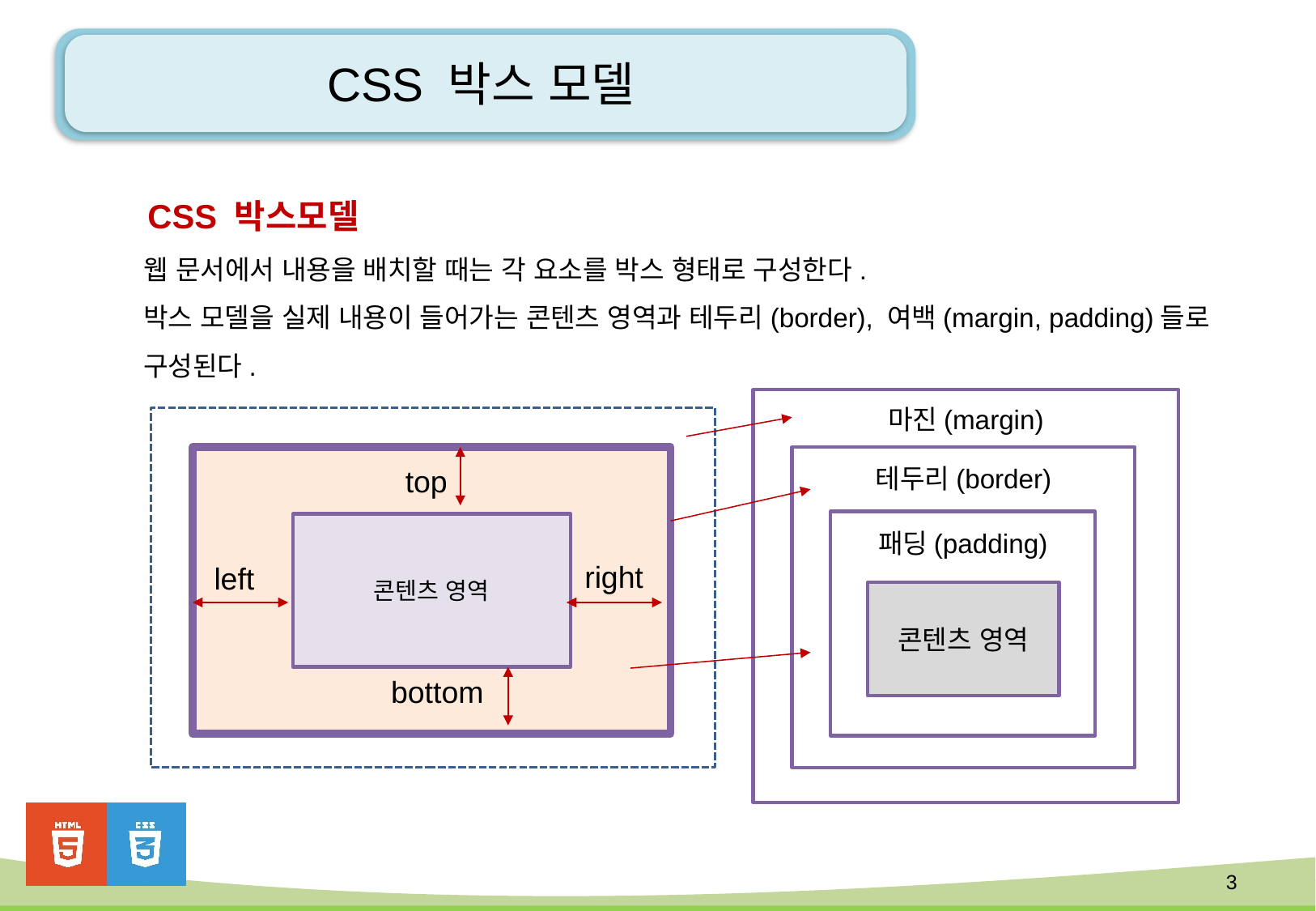

# CSS 박스 모델
CSS 박스모델
웹 문서에서 내용을 배치할 때는 각 요소를 박스 형태로 구성한다.
박스 모델을 실제 내용이 들어가는 콘텐츠 영역과 테두리(border), 여백(margin, padding)들로 구성된다.
마진(margin)

테두리(border)

top
패딩(padding)

콘텐츠 영역
right
left
콘텐츠 영역
bottom
3